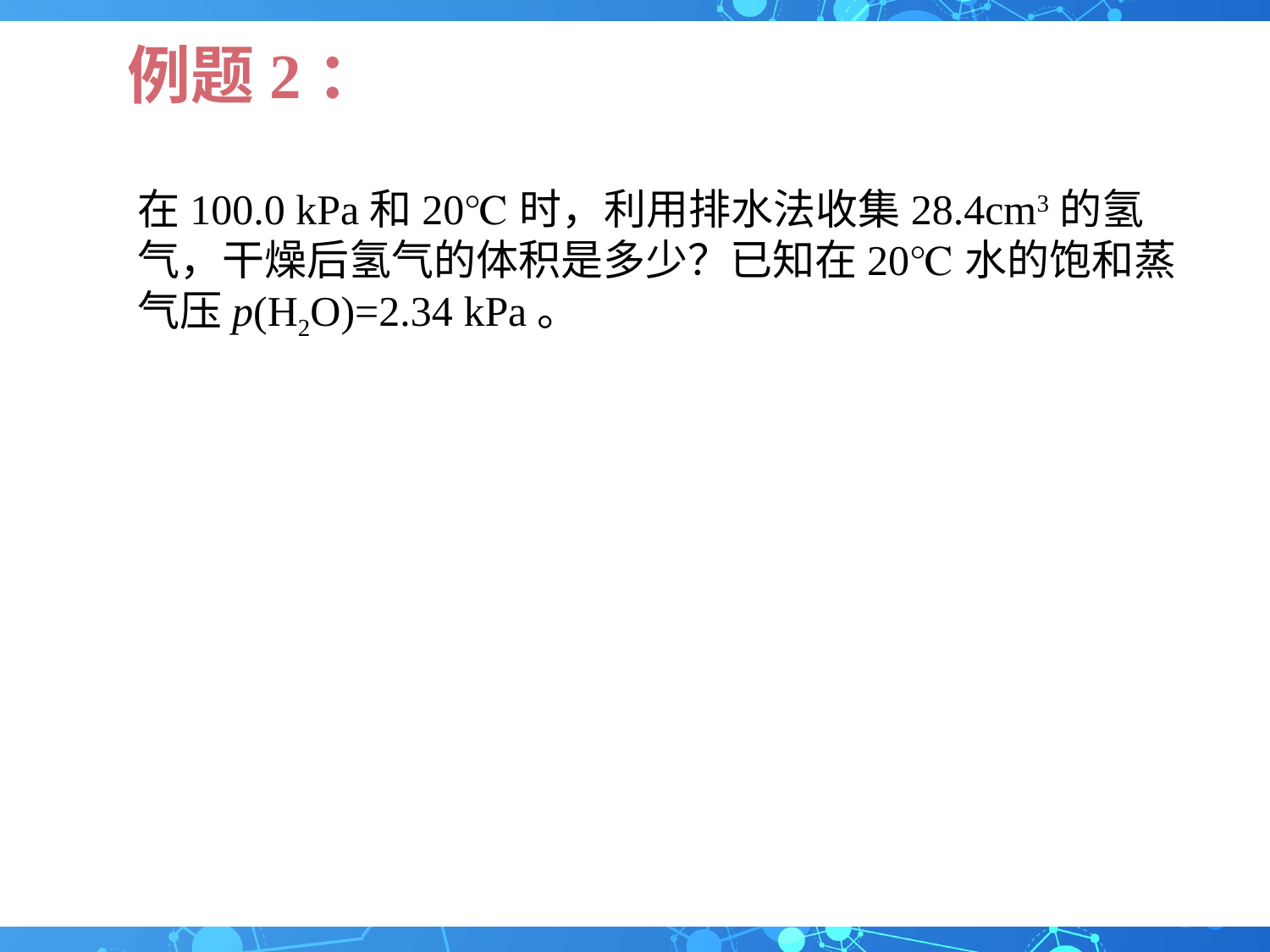

# 例题2：
在100.0 kPa和20℃时，利用排水法收集28.4cm3的氢气，干燥后氢气的体积是多少？已知在20℃水的饱和蒸气压p(H2O)=2.34 kPa。